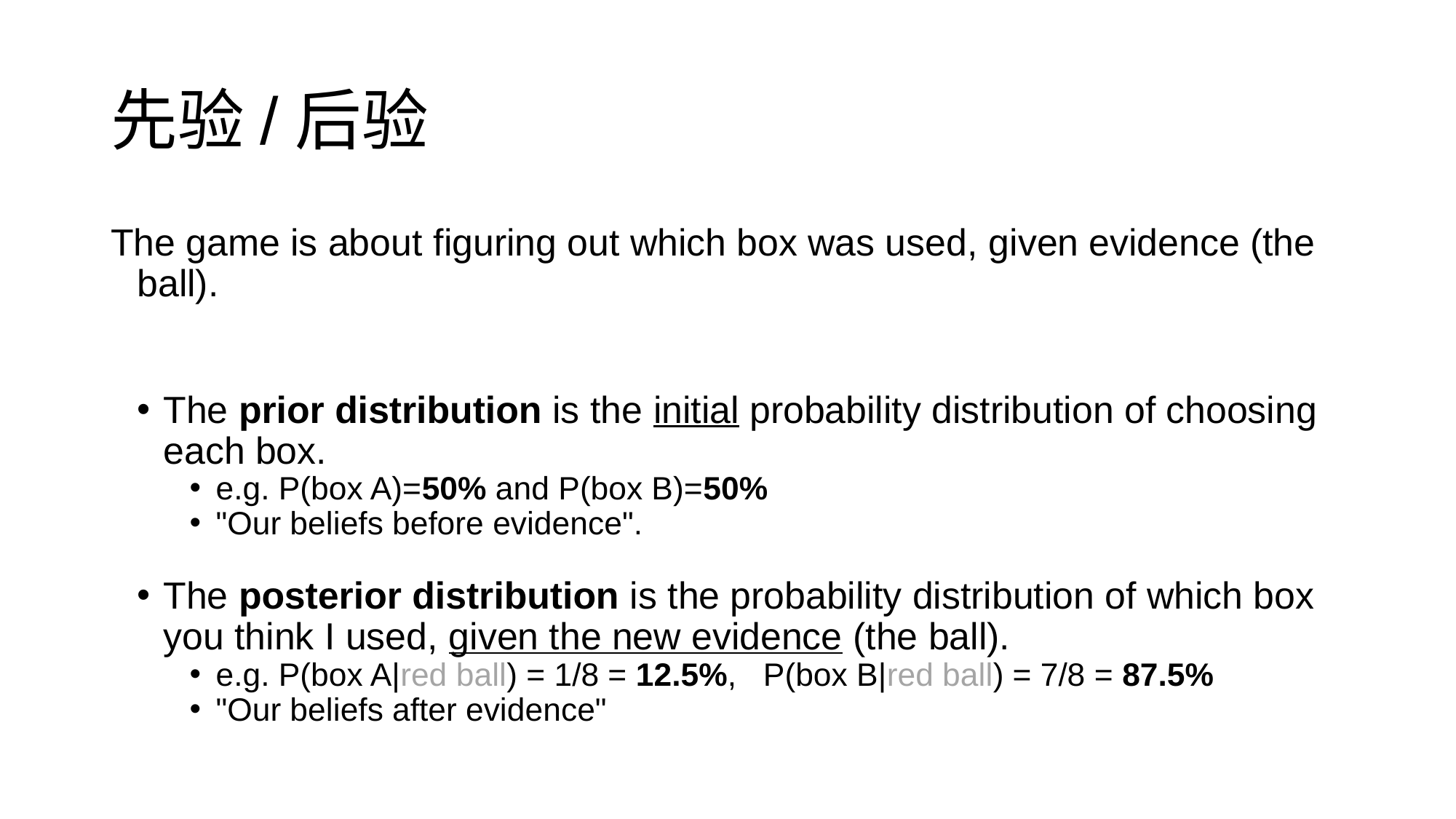

# 先验/后验
The game is about figuring out which box was used, given evidence (the ball).
The prior distribution is the initial probability distribution of choosing each box.
e.g. P(box A)=50% and P(box B)=50%
"Our beliefs before evidence".
The posterior distribution is the probability distribution of which box you think I used, given the new evidence (the ball).
e.g. P(box A|red ball) = 1/8 = 12.5%,   P(box B|red ball) = 7/8 = 87.5%
"Our beliefs after evidence"